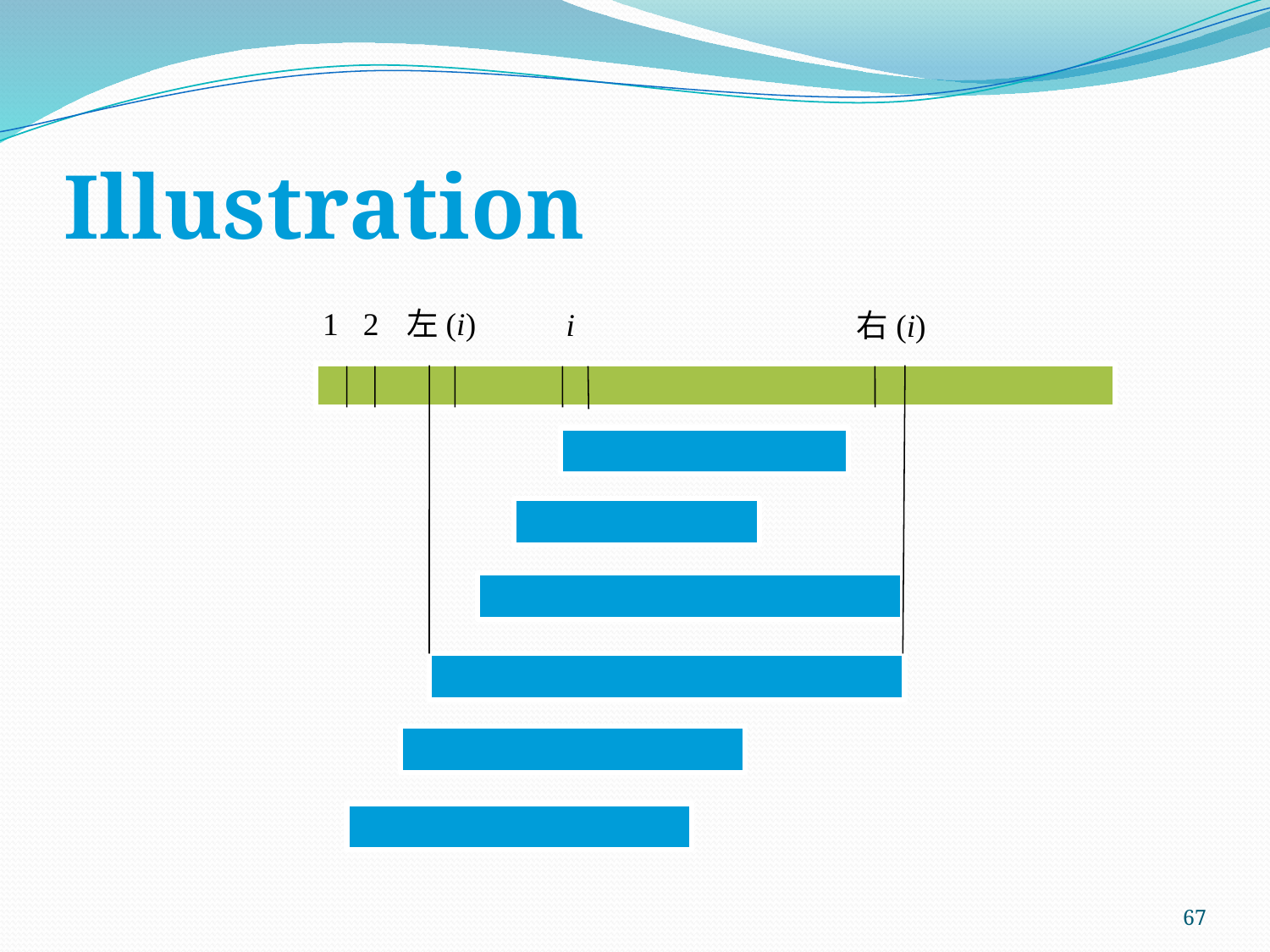

# Illustration
左(i)
1
2
i
右(i)

67